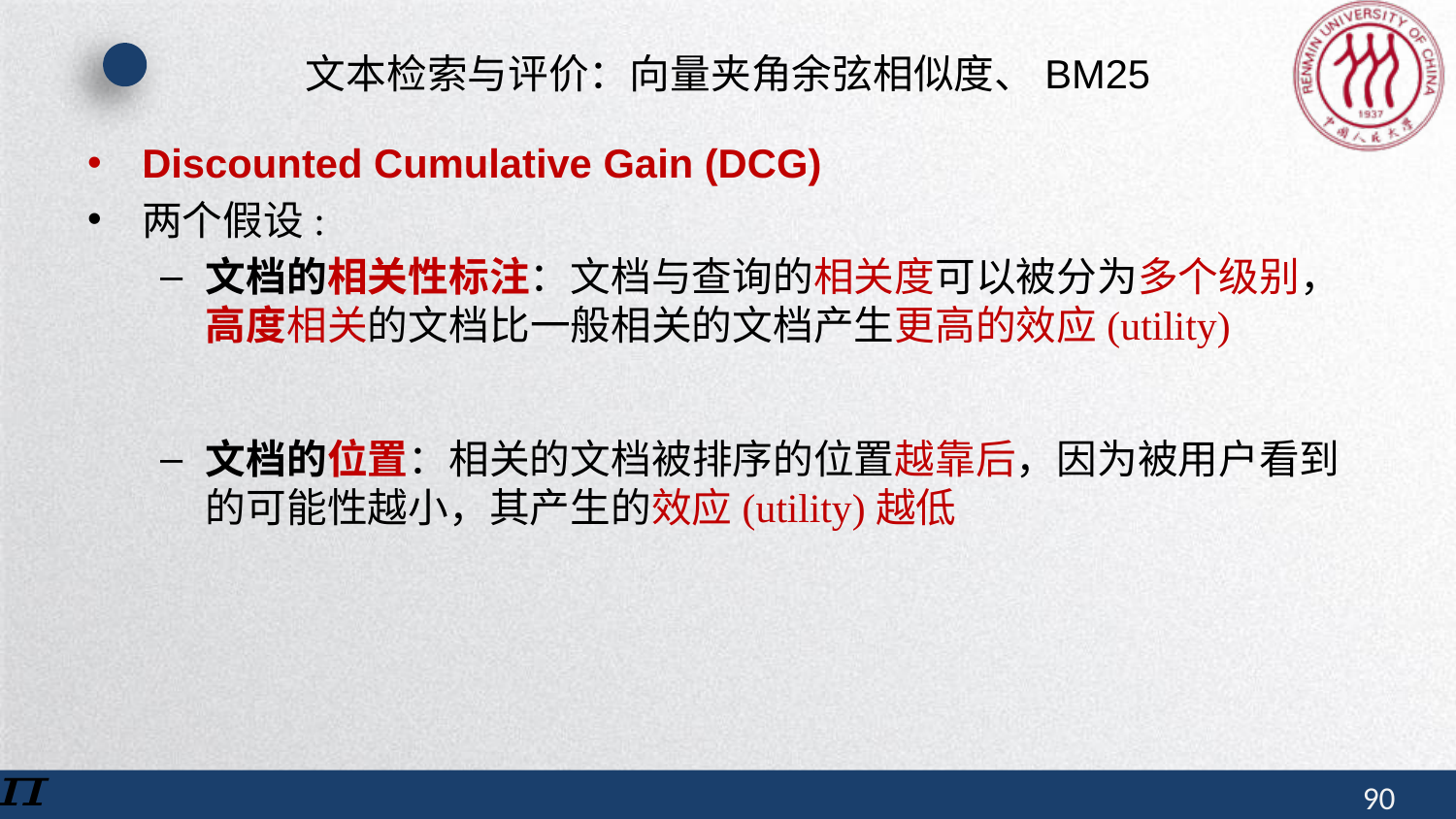

# 文本检索与评价：向量夹角余弦相似度、BM25
Discounted Cumulative Gain (DCG)
两个假设:
文档的相关性标注：文档与查询的相关度可以被分为多个级别，高度相关的文档比一般相关的文档产生更高的效应(utility)

文档的位置：相关的文档被排序的位置越靠后，因为被用户看到的可能性越小，其产生的效应(utility)越低